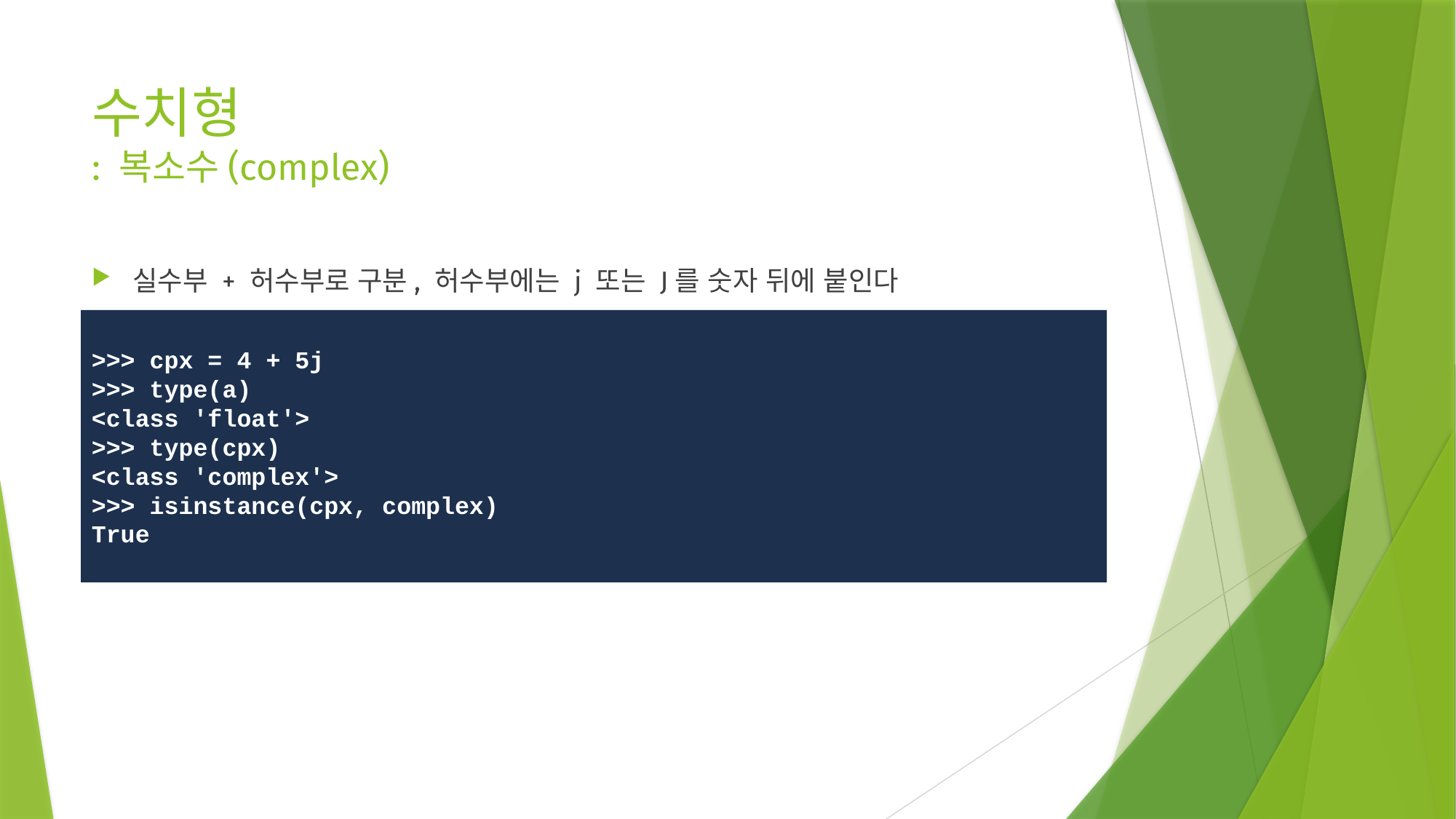

# 수치형 : 복소수(complex)
실수부 + 허수부로 구분, 허수부에는 j 또는 J를 숫자 뒤에 붙인다

>>> cpx = 4 + 5j
>>> type(a)
<class 'float'>
>>> type(cpx)
<class 'complex'>
>>> isinstance(cpx, complex)
True